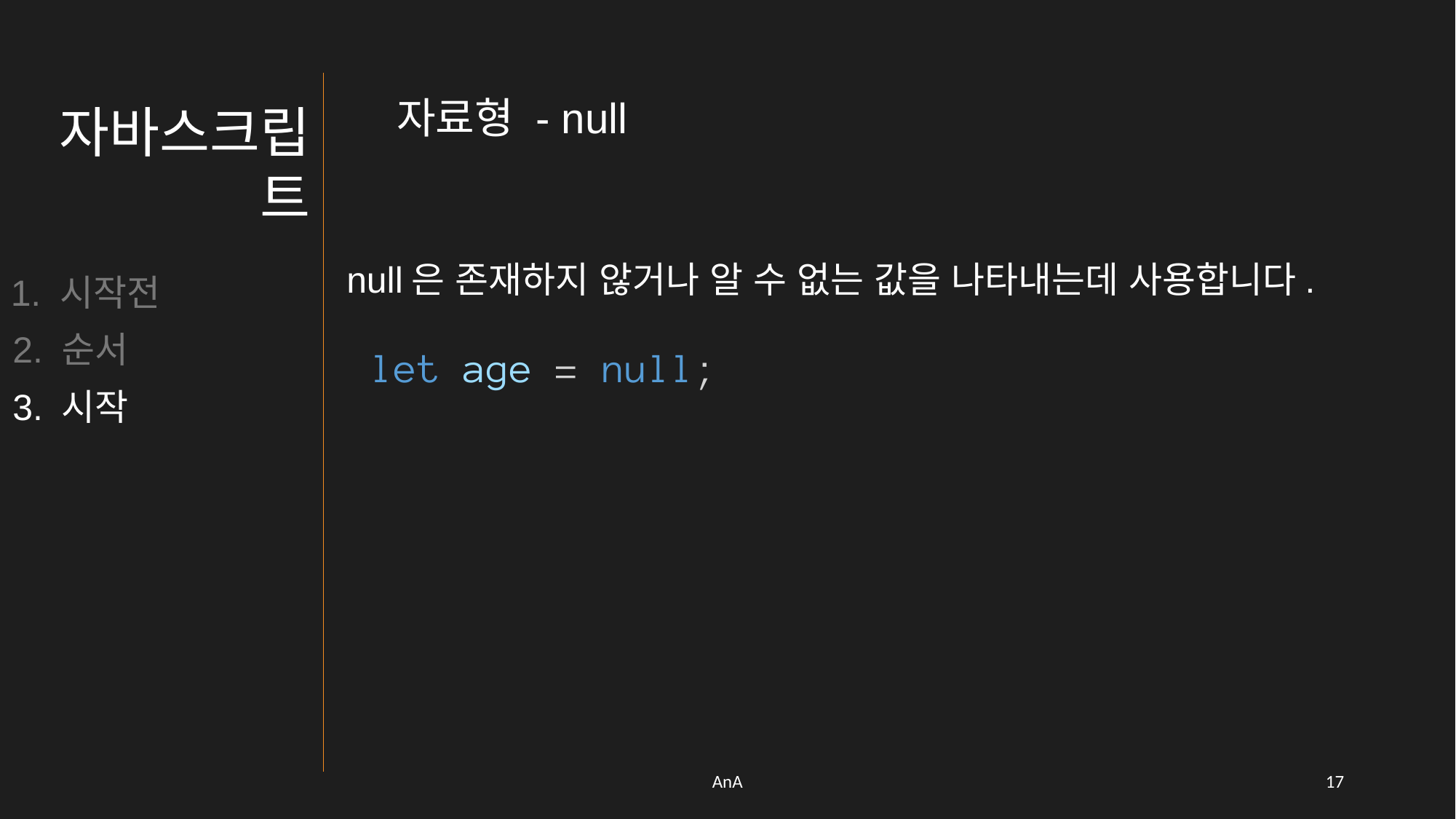

자료형 - null
자바스크립트
null은 존재하지 않거나 알 수 없는 값을 나타내는데 사용합니다.
1. 시작전
2. 순서
let age = null;
3. 시작
AnA
17